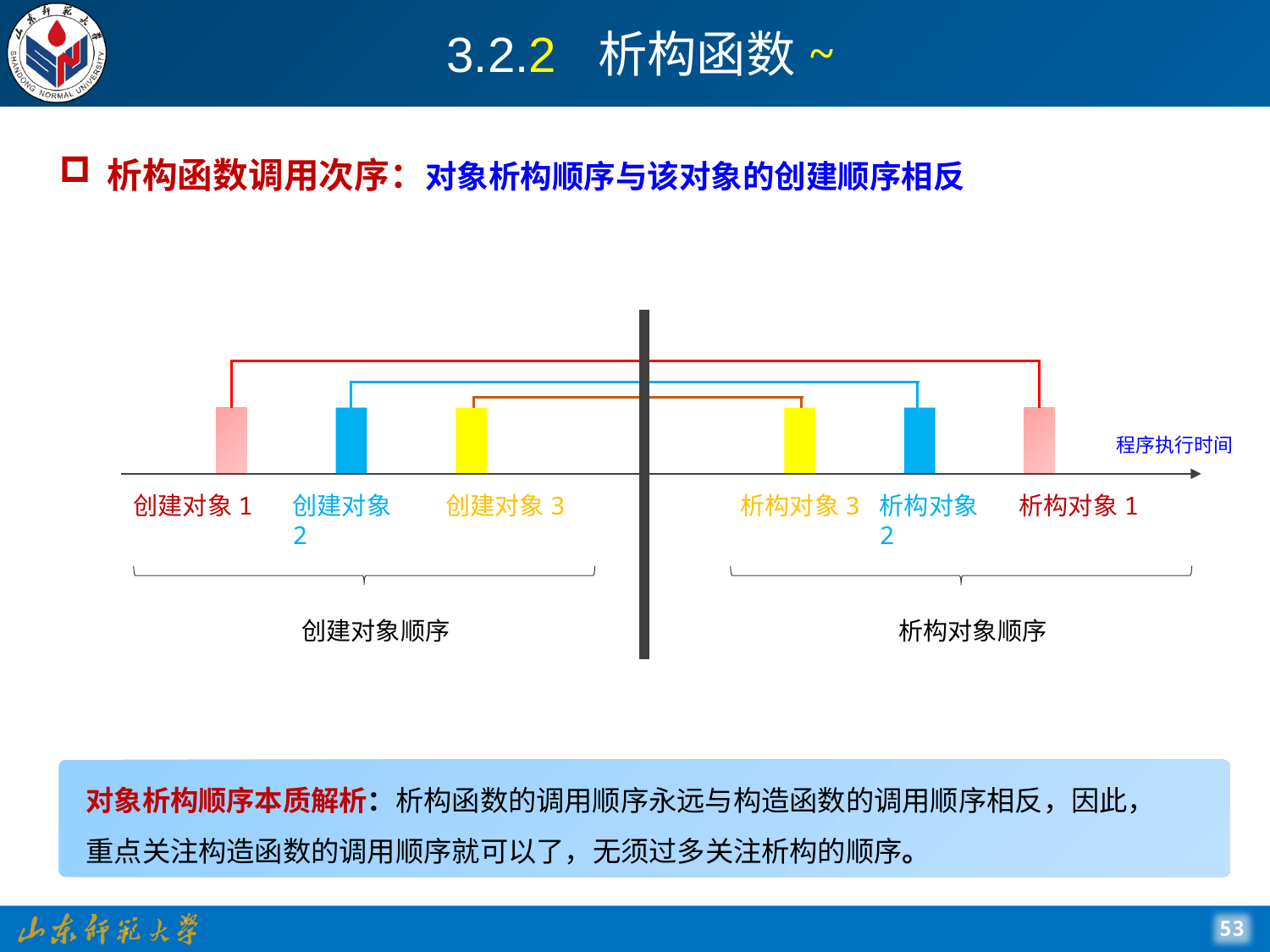

# 3.2.2 析构函数~
析构函数调用次序：对象析构顺序与该对象的创建顺序相反

程序执行时间
创建对象1
创建对象2
创建对象3
析构对象3
析构对象2
析构对象1
创建对象顺序
析构对象顺序

对象析构顺序本质解析：析构函数的调用顺序永远与构造函数的调用顺序相反，因此，
重点关注构造函数的调用顺序就可以了，无须过多关注析构的顺序。